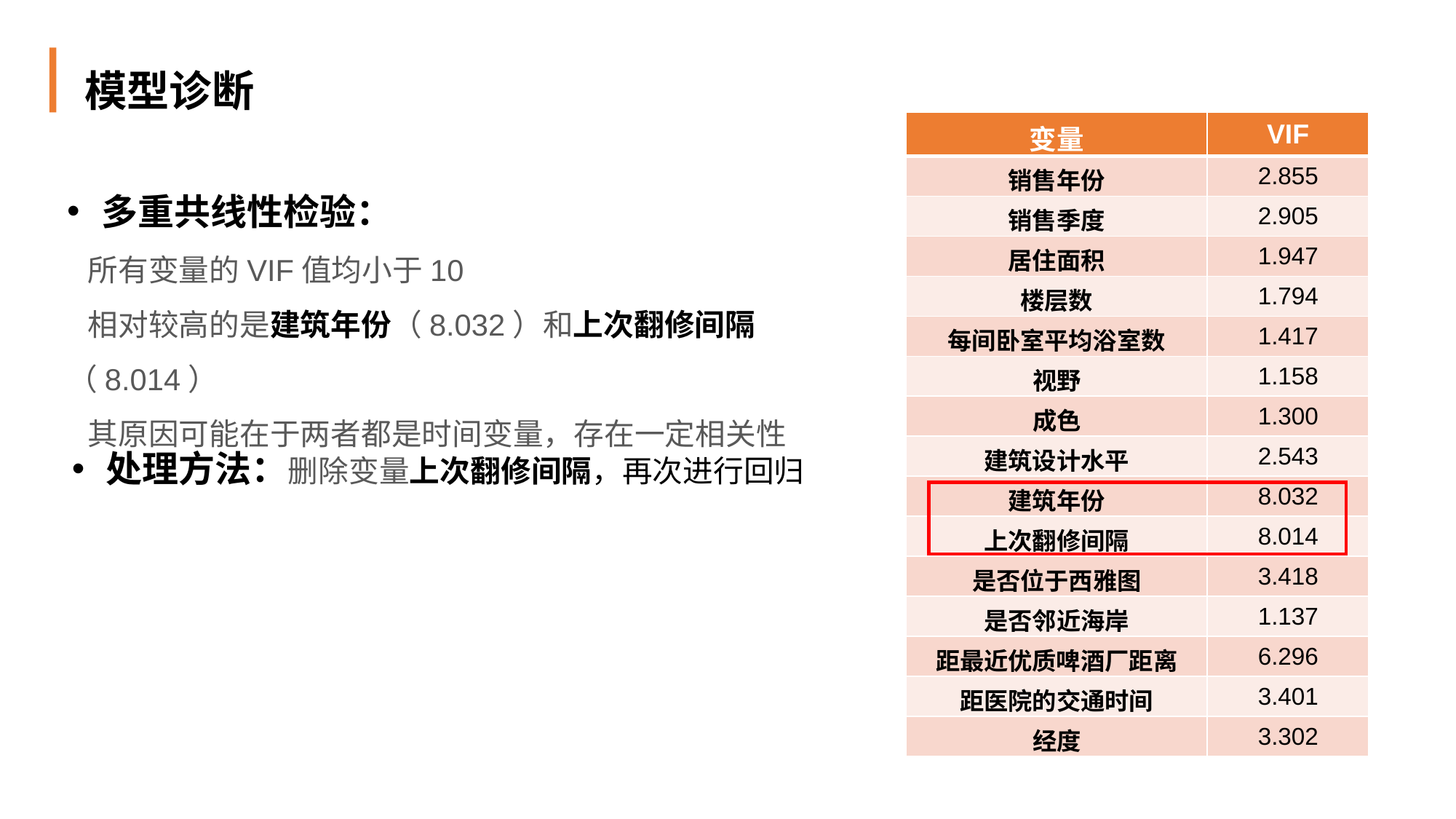

模型诊断

| 变量 | VIF |
| --- | --- |
| 销售年份 | 2.855 |
| 销售季度 | 2.905 |
| 居住面积 | 1.947 |
| 楼层数 | 1.794 |
| 每间卧室平均浴室数 | 1.417 |
| 视野 | 1.158 |
| 成色 | 1.300 |
| 建筑设计水平 | 2.543 |
| 建筑年份 | 8.032 |
| 上次翻修间隔 | 8.014 |
| 是否位于西雅图 | 3.418 |
| 是否邻近海岸 | 1.137 |
| 距最近优质啤酒厂距离 | 6.296 |
| 距医院的交通时间 | 3.401 |
| 经度 | 3.302 |
多重共线性检验：
  所有变量的VIF值均小于10
  相对较高的是建筑年份（8.032）和上次翻修间隔（8.014）
  其原因可能在于两者都是时间变量，存在一定相关性
处理方法：删除变量上次翻修间隔，再次进行回归